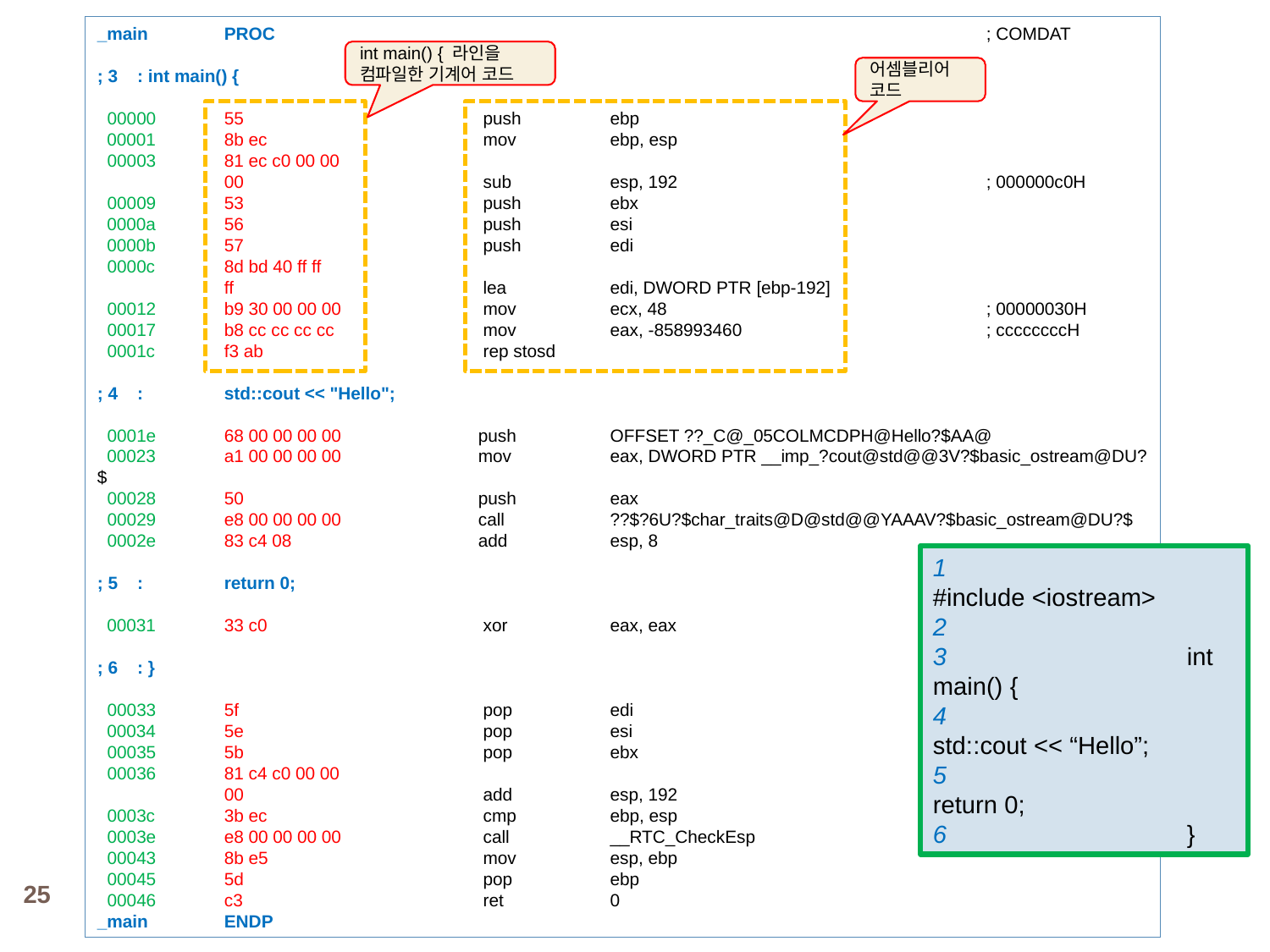

_main	PROC						; COMDAT

; 3    : int main() {

  00000	55		 push	 ebp
  00001	8b ec		 mov	 ebp, esp
  00003	81 ec c0 00 00
	00		 sub	 esp, 192			; 000000c0H
  00009	53		 push	 ebx
  0000a	56		 push	 esi
  0000b	57		 push	 edi
  0000c	8d bd 40 ff ff
	ff		 lea	 edi, DWORD PTR [ebp-192]
  00012	b9 30 00 00 00	 	 mov	 ecx, 48			; 00000030H
  00017	b8 cc cc cc cc	 	 mov	 eax, -858993460		; ccccccccH
  0001c	f3 ab		 rep stosd

; 4    : 	std::cout << "Hello";

  0001e	68 00 00 00 00	 	push	 OFFSET ??_C@_05COLMCDPH@Hello?$AA@
  00023	a1 00 00 00 00	 	mov	 eax, DWORD PTR __imp_?cout@std@@3V?$basic_ostream@DU?$
  00028	50		push	 eax
  00029	e8 00 00 00 00	 	call	 ??$?6U?$char_traits@D@std@@YAAAV?$basic_ostream@DU?$
  0002e	83 c4 08	 	add	 esp, 8

; 5    : 	return 0;

  00031	33 c0		 xor	 eax, eax

; 6    : }

  00033	5f		 pop	 edi
  00034	5e		 pop	 esi
  00035	5b		 pop	 ebx
  00036	81 c4 c0 00 00
	00		 add	 esp, 192			; 000000c0H
  0003c	3b ec		 cmp	 ebp, esp
  0003e	e8 00 00 00 00		 call	 __RTC_CheckEsp
  00043	8b e5		 mov	 esp, ebp
  00045	5d		 pop	 ebp
  00046	c3		 ret	 0
_main	ENDP
int main() { 라인을 컴파일한 기계어 코드
어셈블리어 코드

1		#include <iostream>
2
3 		int main() {
4  		std::cout << “Hello”;
5  		return 0;
6 		}
25